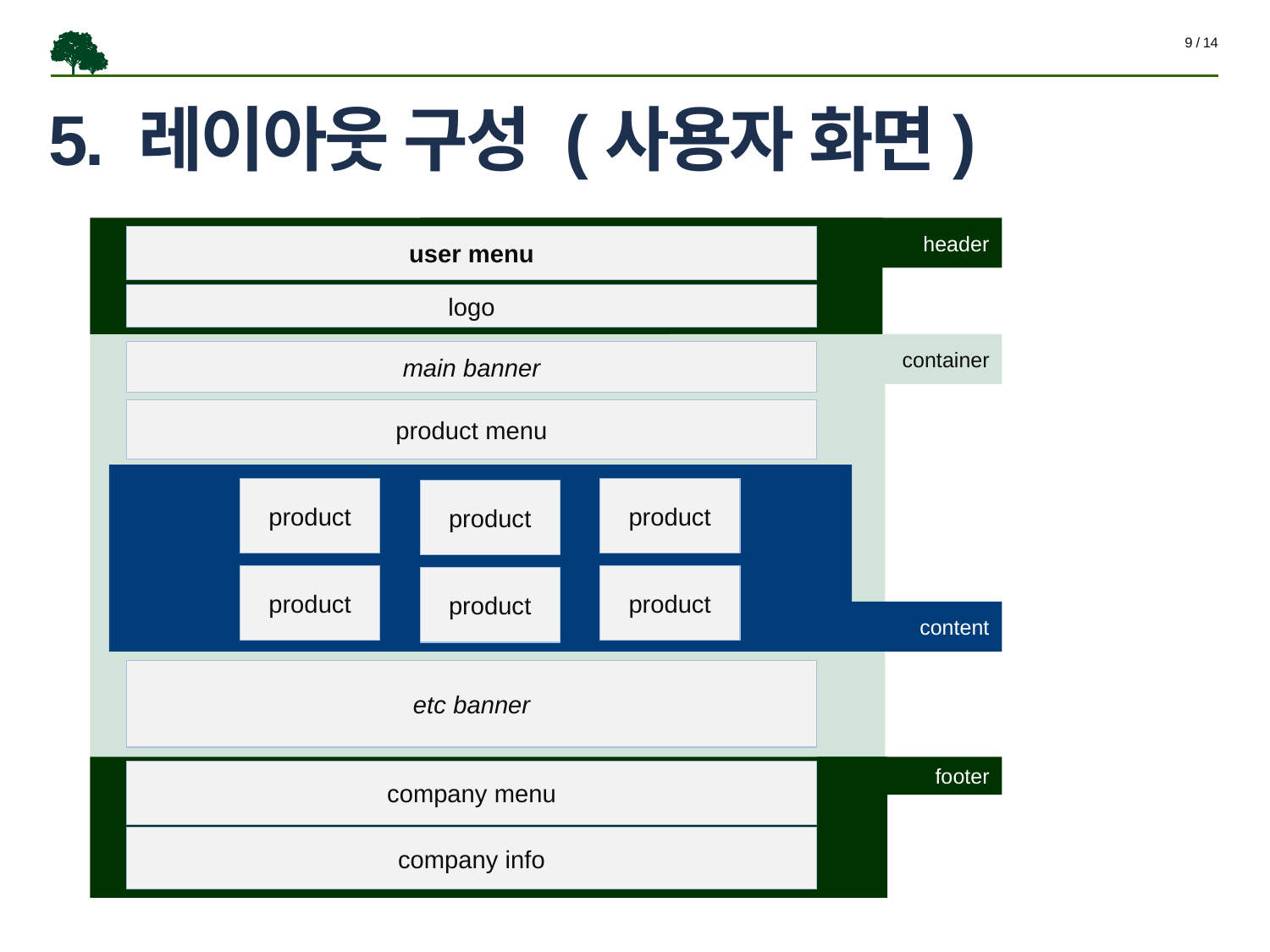

9 / 14
# 5. 레이아웃 구성 (사용자 화면)

header
user menu
logo

container
main banner
product menu

product
product
product
product
product
product
content
etc banner

footer
company menu
company info